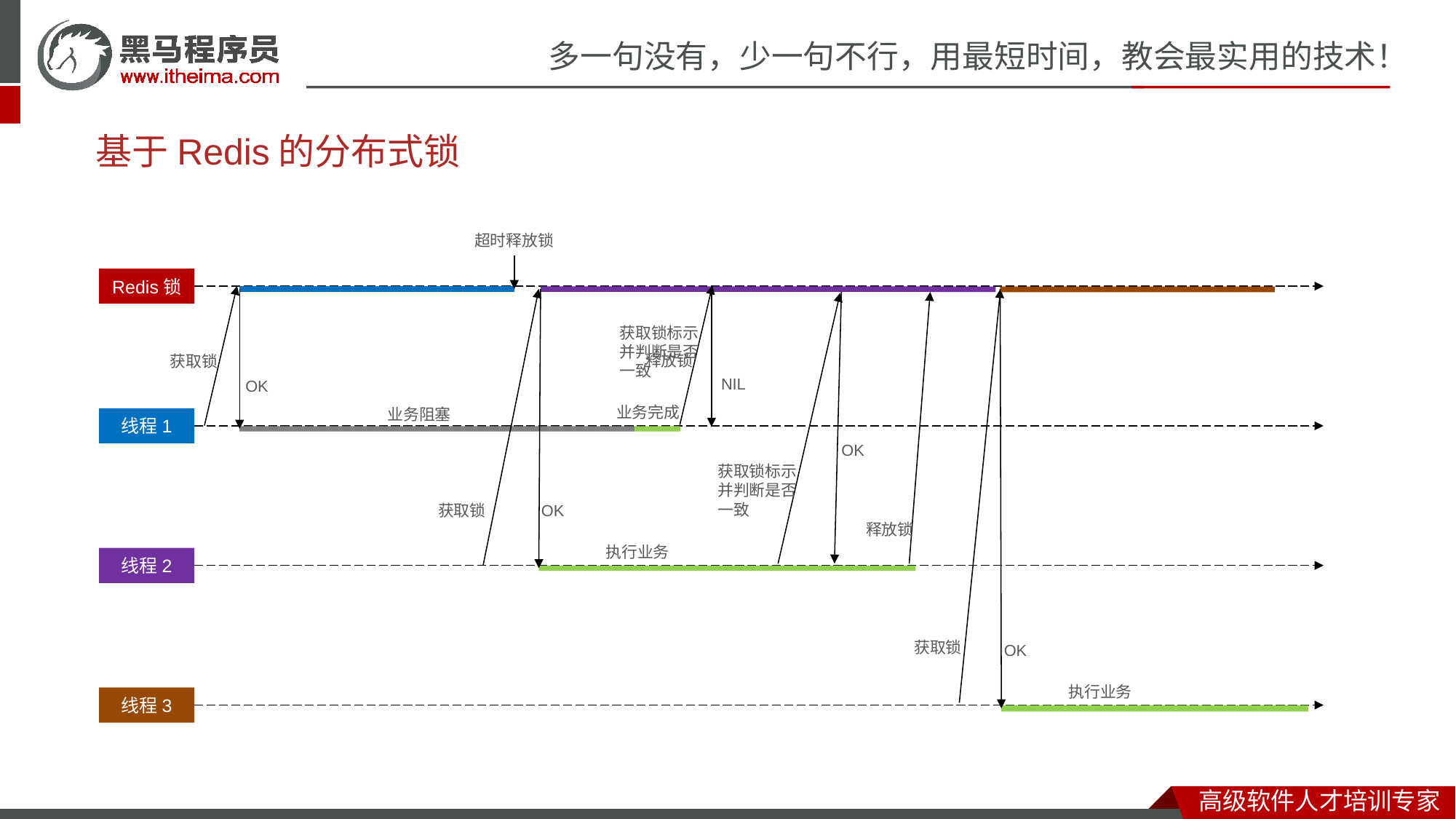

基于Redis的分布式锁
超时释放锁
Redis锁

获取锁标示
并判断是否
一致
释放锁
获取锁
NIL
OK
业务完成
业务阻塞
线程1

OK
获取锁标示
并判断是否
一致
获取锁
OK
释放锁
执行业务
线程2

获取锁
OK
执行业务
线程3